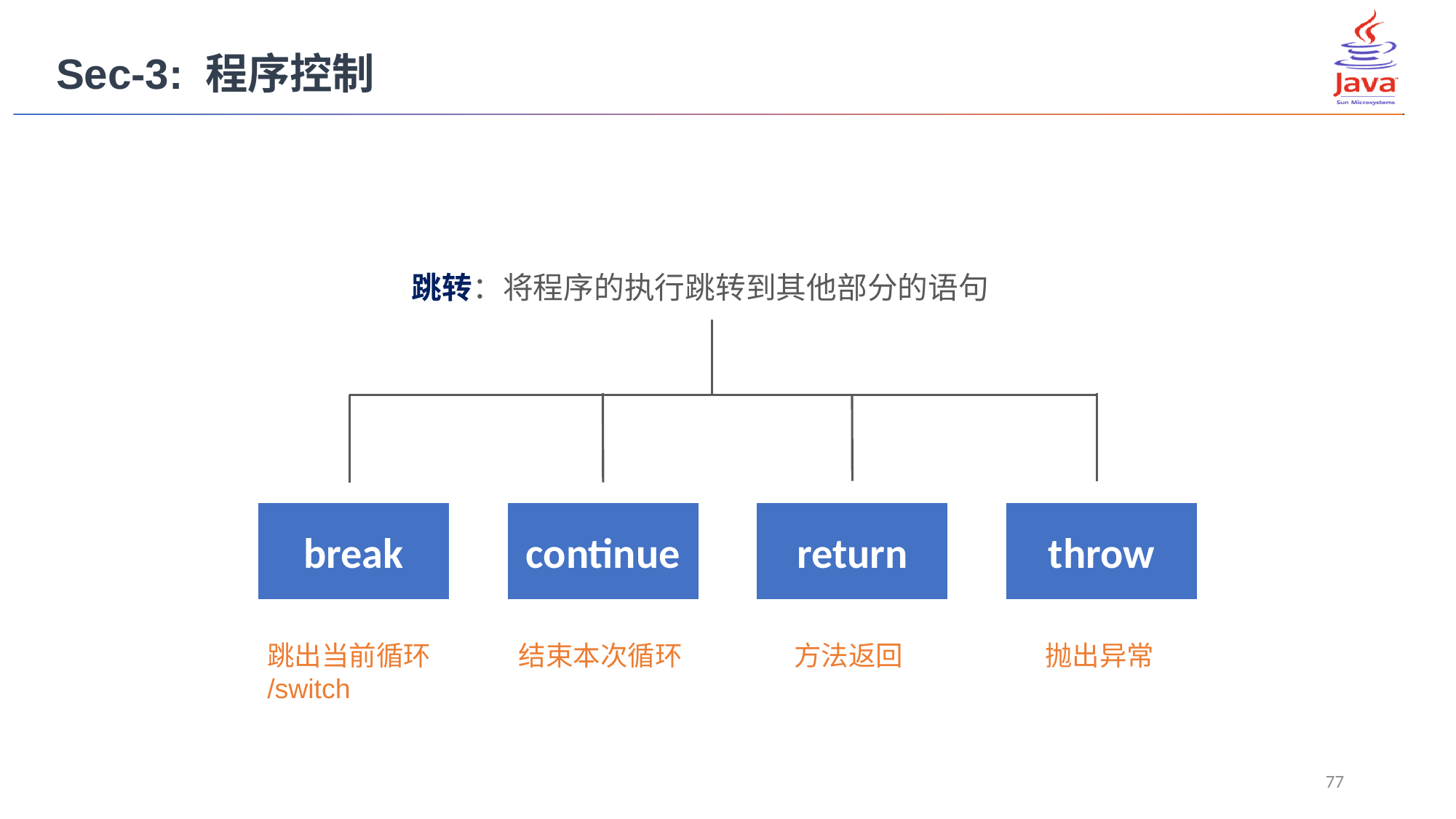

Sec-3: 程序控制
跳转：将程序的执行跳转到其他部分的语句
break
continue
return
throw
结束本次循环
方法返回
抛出异常
跳出当前循环/switch
77